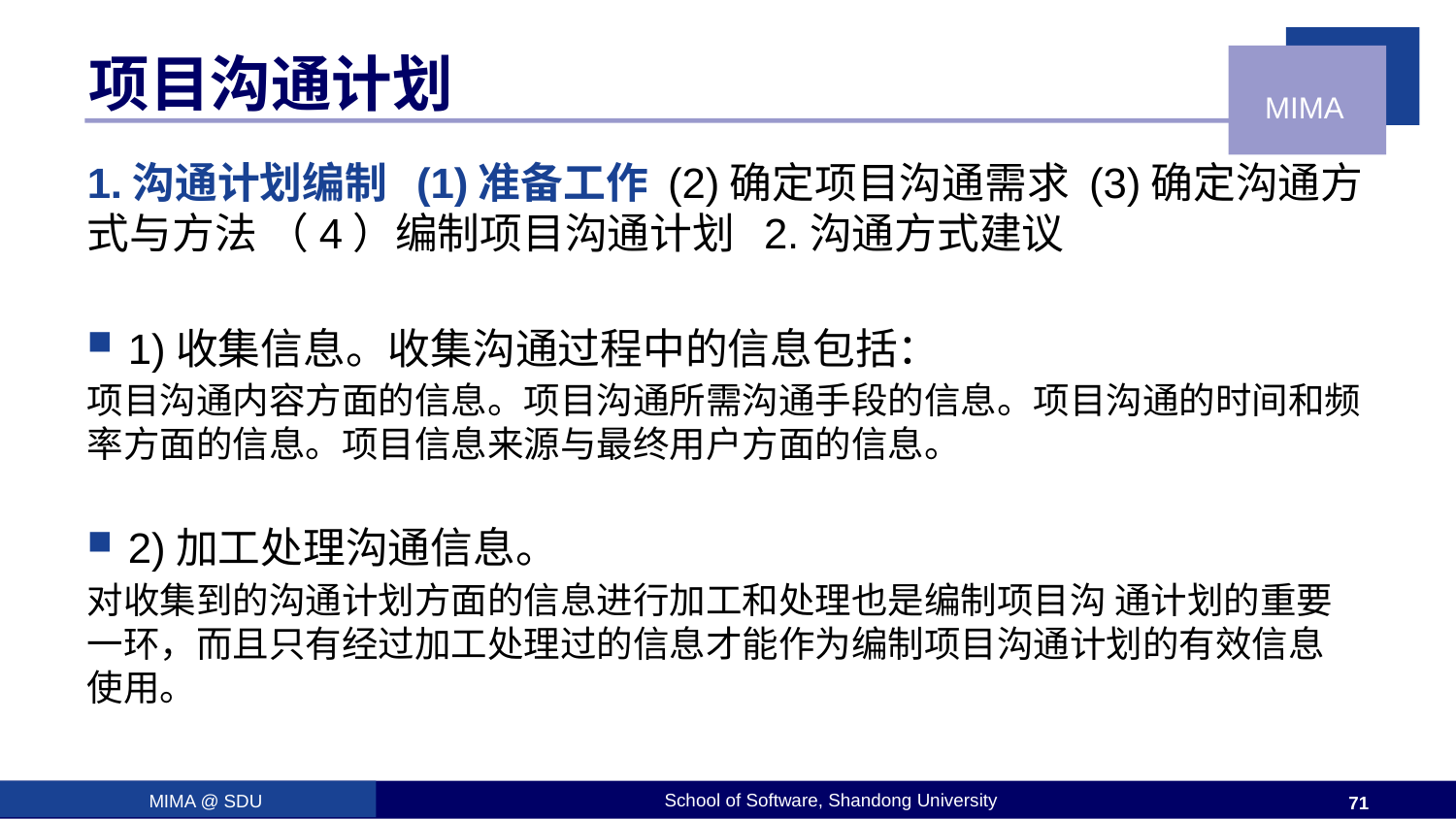

# 项目沟通计划
1.沟通计划编制  (1)准备工作 (2)确定项目沟通需求 (3)确定沟通方式与方法 （4）编制项目沟通计划  2.沟通方式建议

1)收集信息。收集沟通过程中的信息包括：
项目沟通内容方面的信息。项目沟通所需沟通手段的信息。项目沟通的时间和频率方面的信息。项目信息来源与最终用户方面的信息。

2)加工处理沟通信息。
对收集到的沟通计划方面的信息进行加工和处理也是编制项目沟 通计划的重要一环，而且只有经过加工处理过的信息才能作为编制项目沟通计划的有效信息 使用。